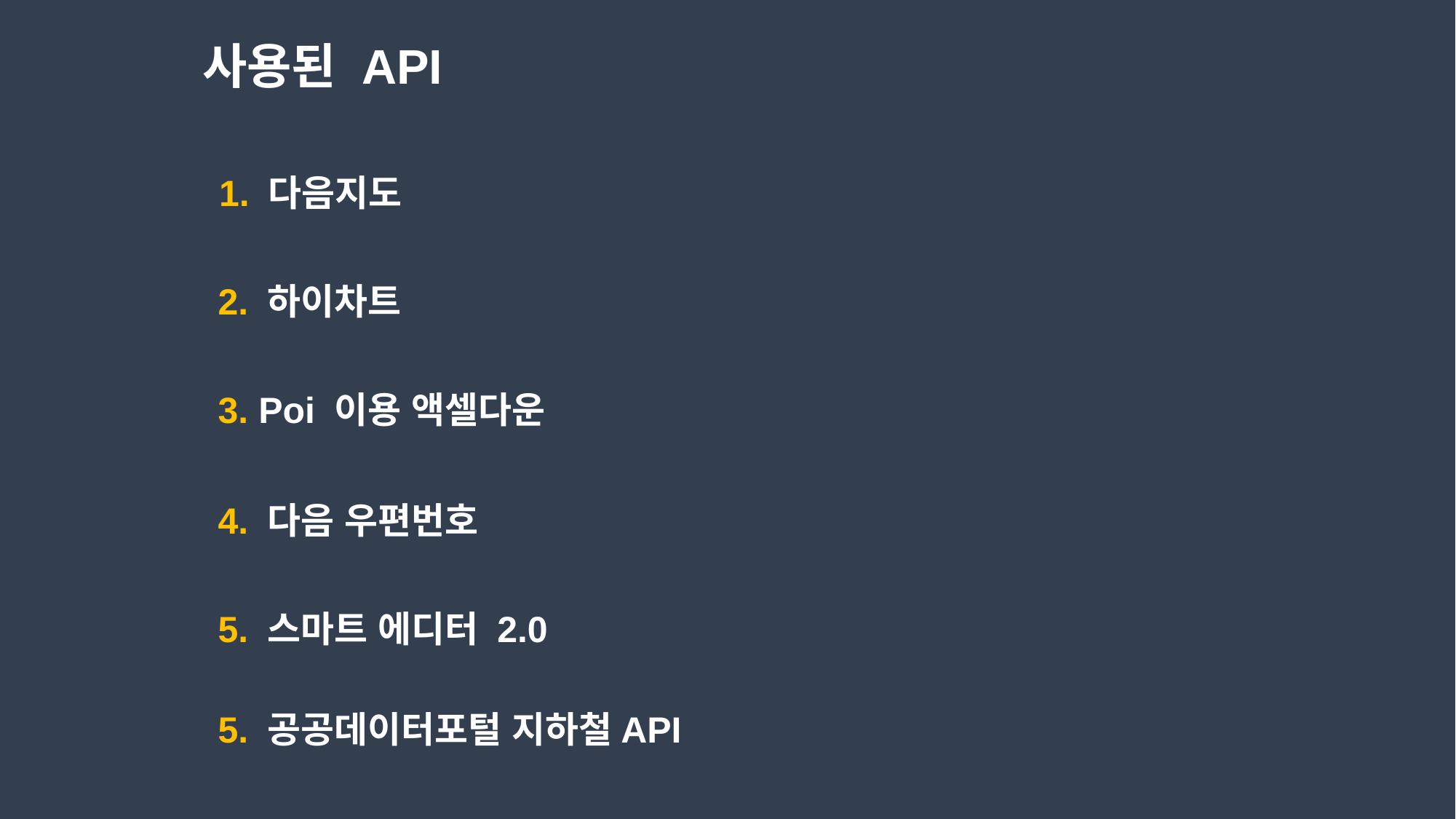

사용된 API
1. 다음지도
2. 하이차트
3. Poi 이용 액셀다운
4. 다음 우편번호
5. 스마트 에디터 2.0
5. 공공데이터포털 지하철API